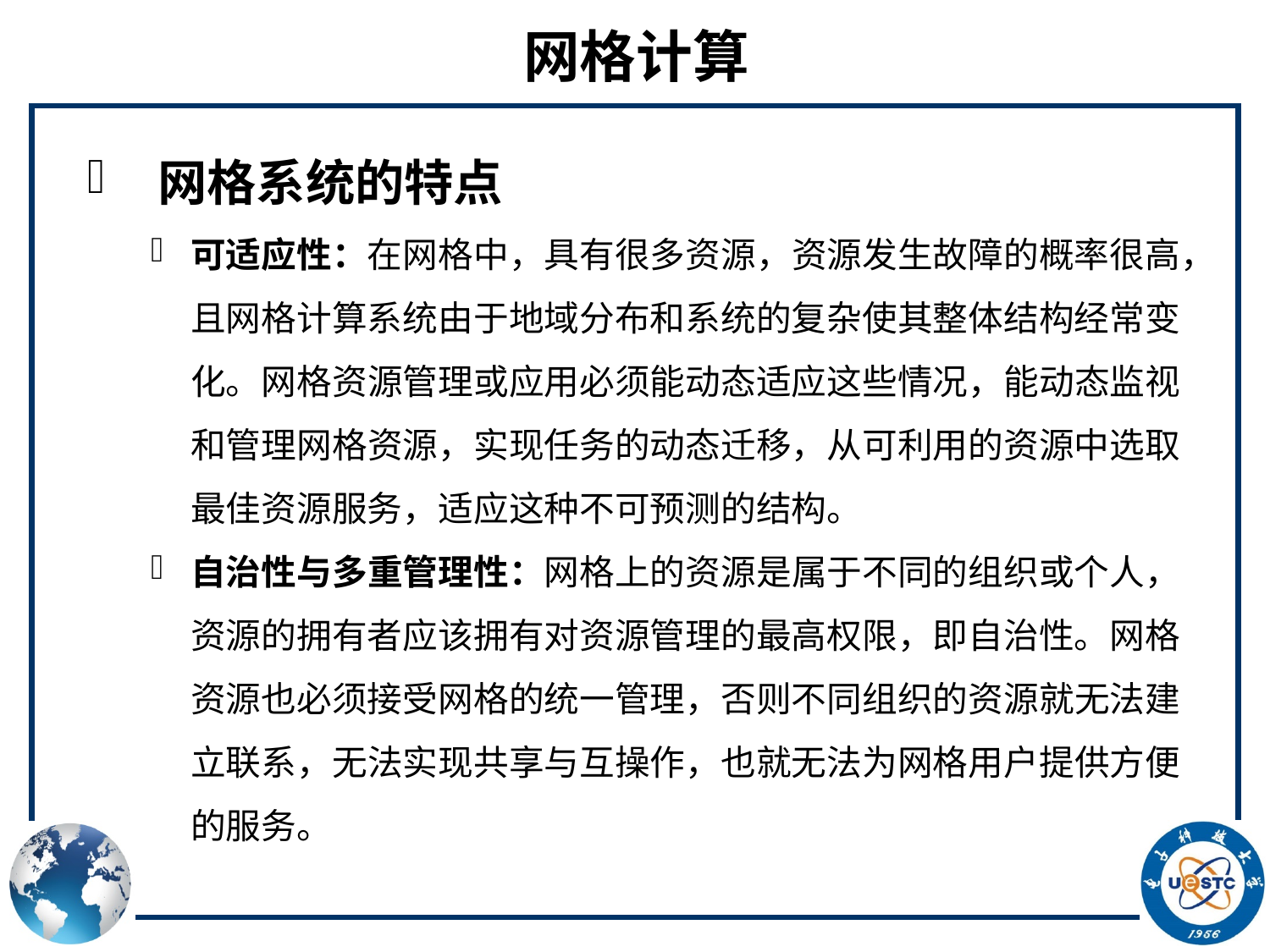

# 网格计算
 网格系统的特点
可适应性：在网格中，具有很多资源，资源发生故障的概率很高，且网格计算系统由于地域分布和系统的复杂使其整体结构经常变化。网格资源管理或应用必须能动态适应这些情况，能动态监视和管理网格资源，实现任务的动态迁移，从可利用的资源中选取最佳资源服务，适应这种不可预测的结构。
自治性与多重管理性：网格上的资源是属于不同的组织或个人，资源的拥有者应该拥有对资源管理的最高权限，即自治性。网格资源也必须接受网格的统一管理，否则不同组织的资源就无法建立联系，无法实现共享与互操作，也就无法为网格用户提供方便的服务。